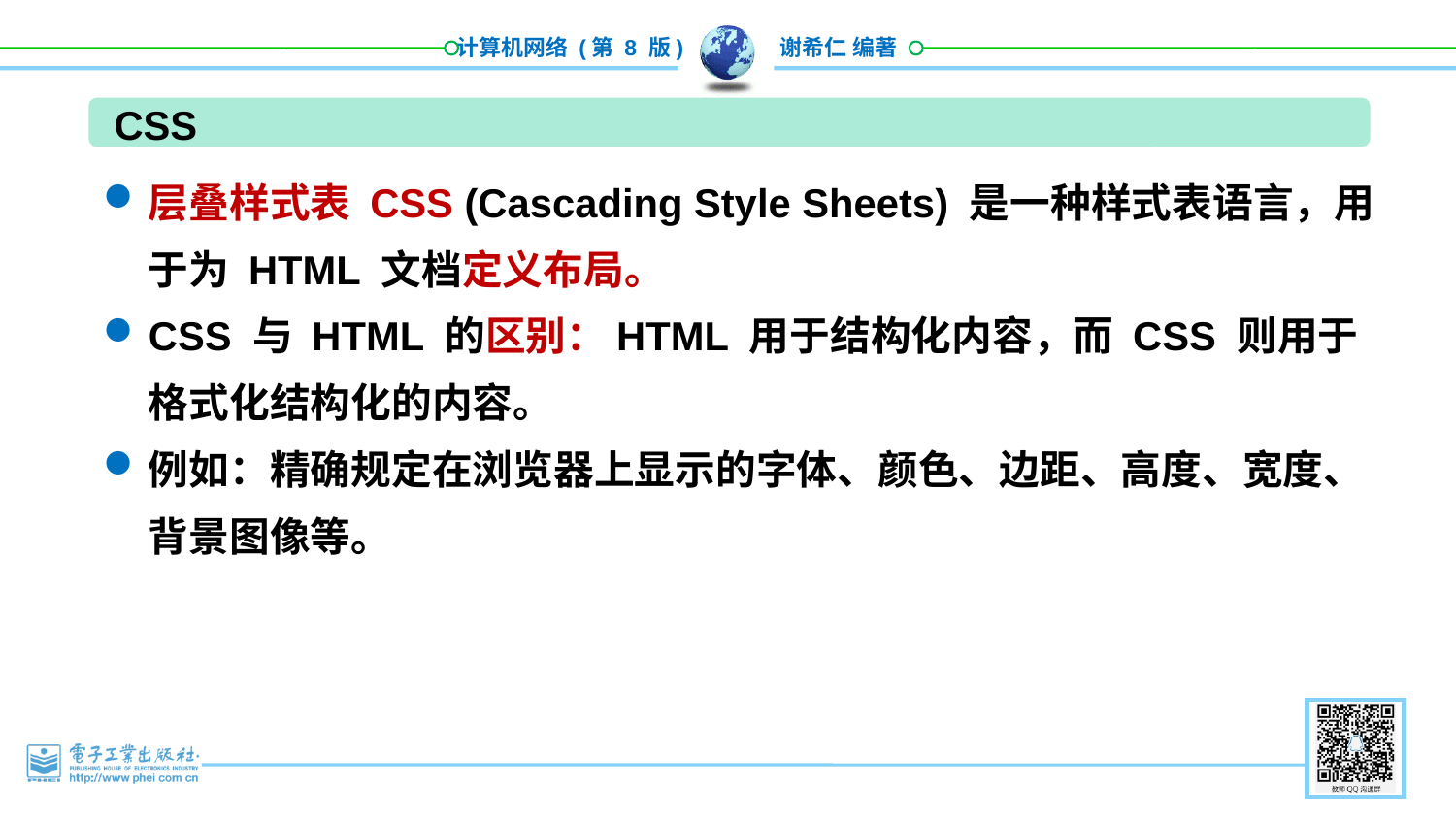

CSS

层叠样式表 CSS (Cascading Style Sheets) 是一种样式表语言，用于为 HTML 文档定义布局。
CSS 与 HTML 的区别：HTML 用于结构化内容，而 CSS 则用于格式化结构化的内容。
例如：精确规定在浏览器上显示的字体、颜色、边距、高度、宽度、背景图像等。